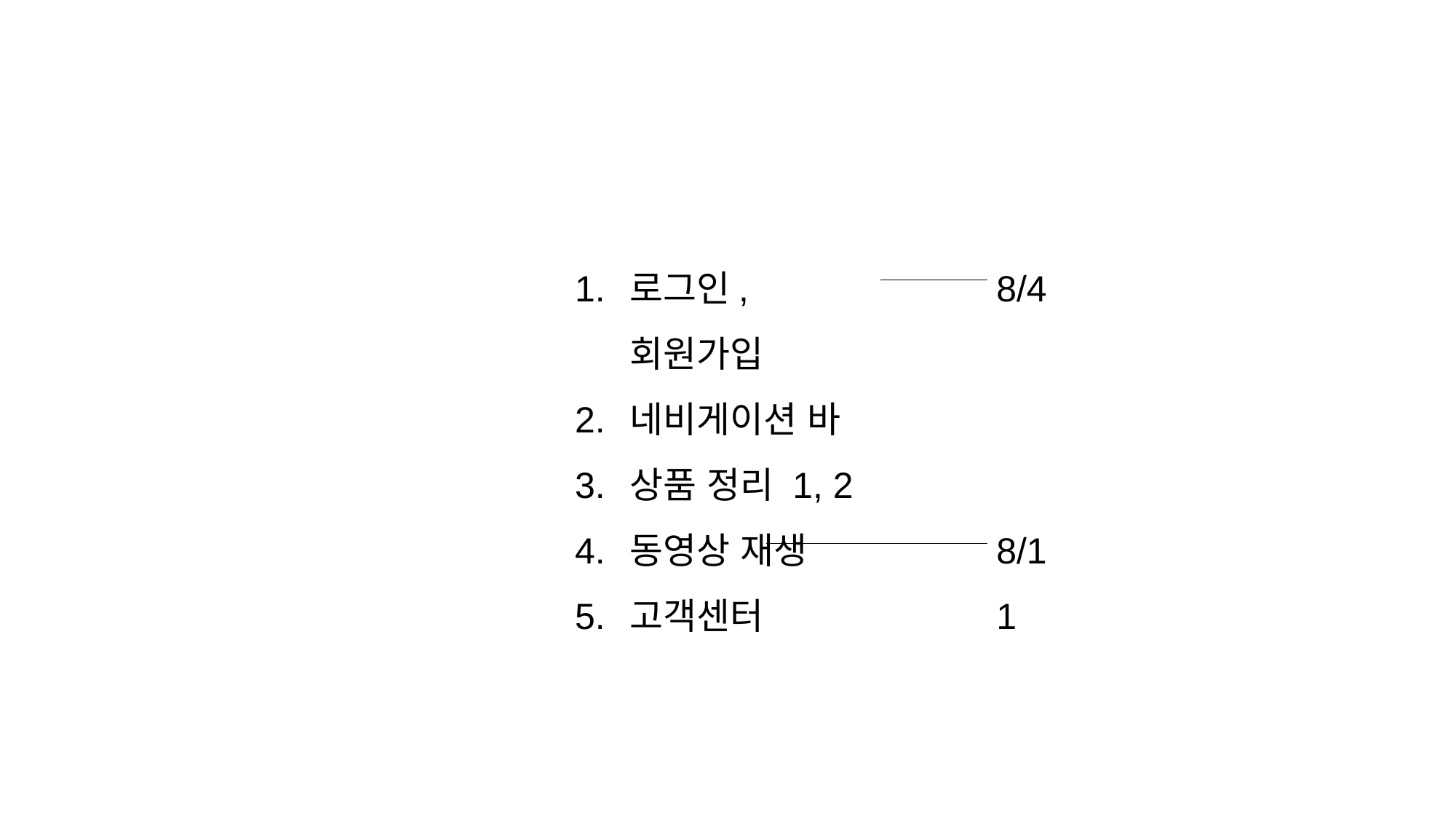

로그인, 회원가입
네비게이션 바
상품 정리 1, 2
동영상 재생
고객센터
8/4

8/11